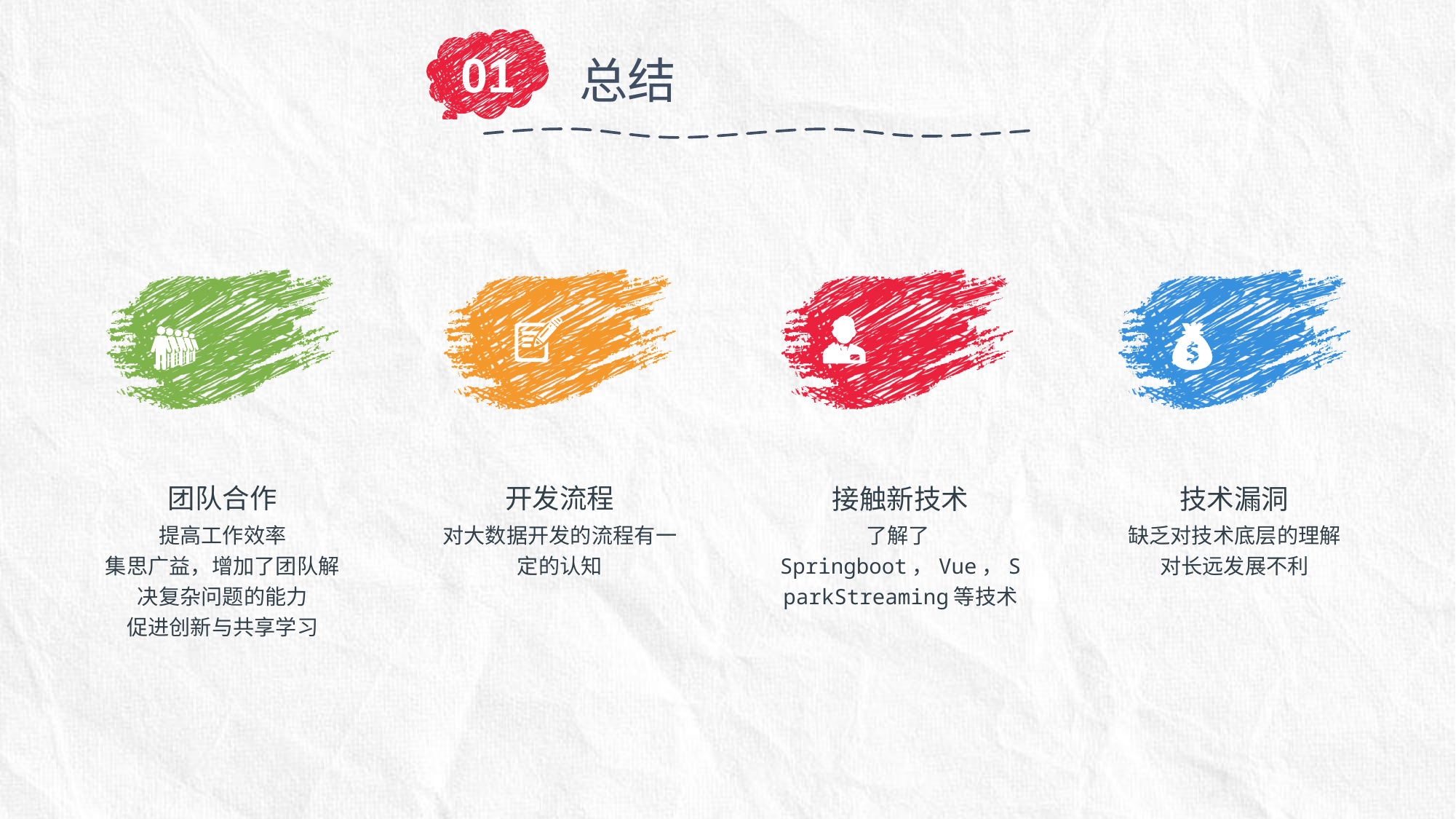

01
总结

团队合作
提高工作效率
集思广益，增加了团队解决复杂问题的能力
促进创新与共享学习
开发流程
对大数据开发的流程有一定的认知
接触新技术
了解了Springboot，Vue，SparkStreaming等技术
技术漏洞
缺乏对技术底层的理解
对长远发展不利